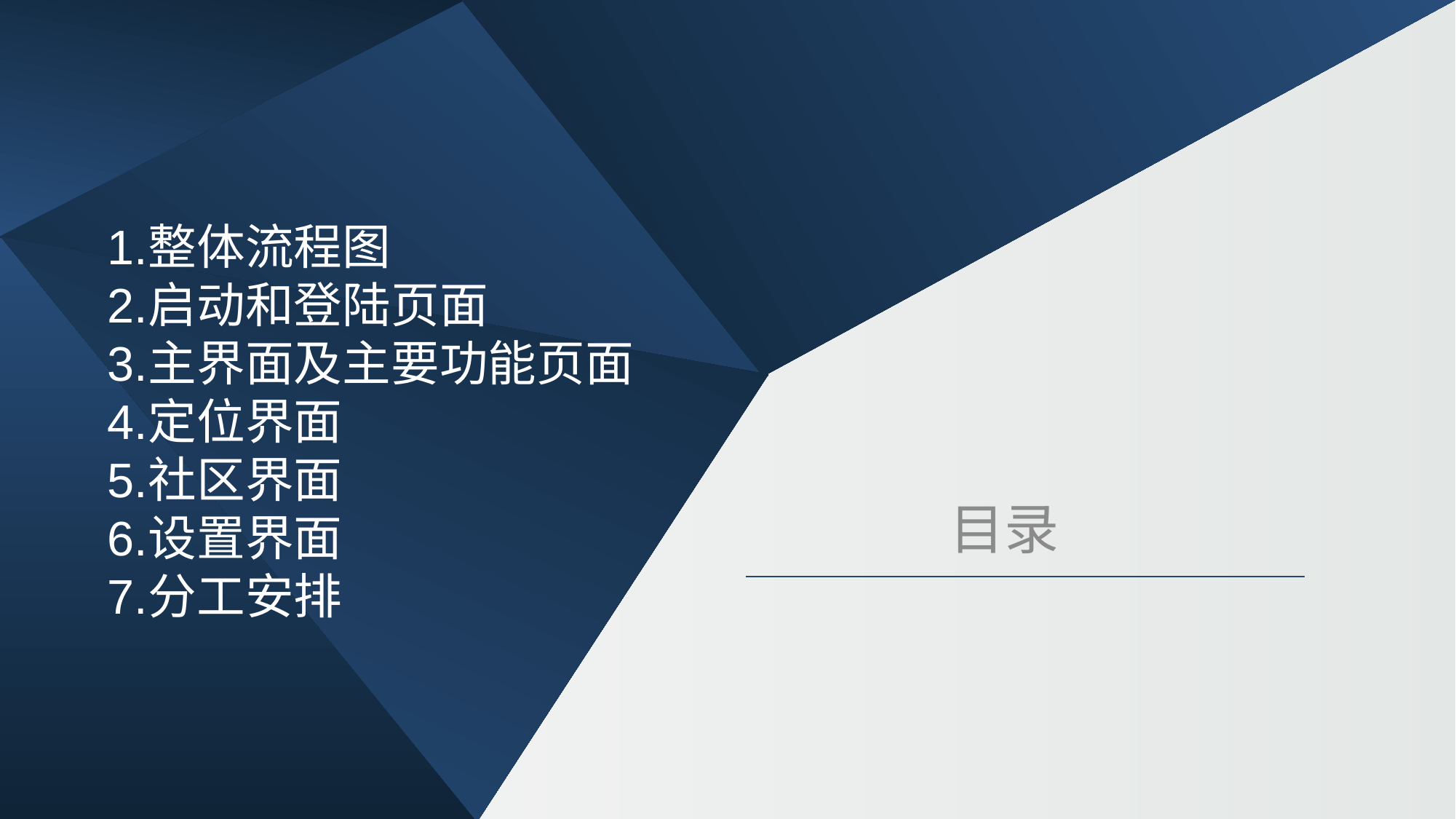

整体流程图
启动和登陆页面
主界面及主要功能页面
定位界面
社区界面
设置界面
分工安排
目录